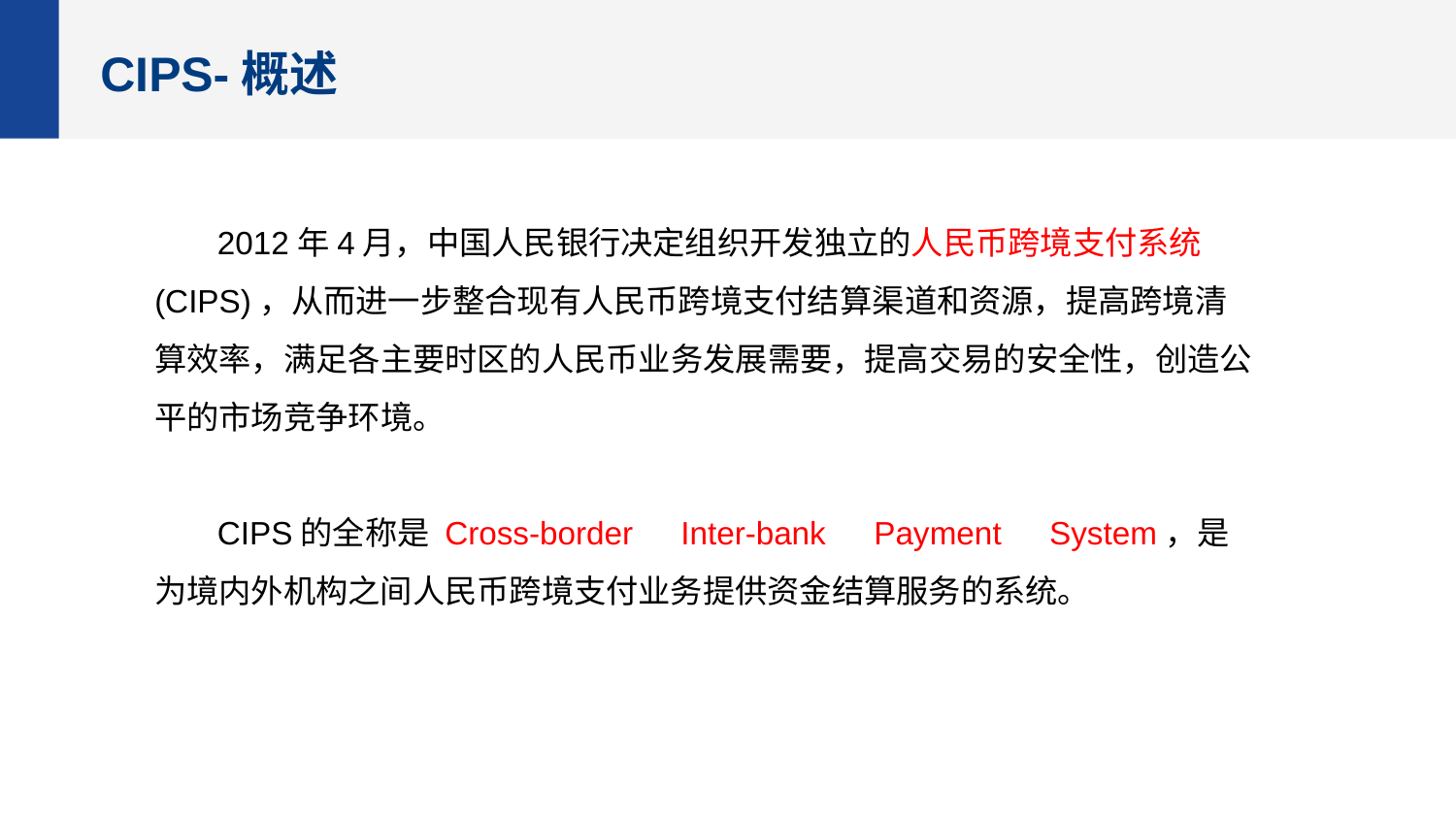

CIPS-概述
       2012年4月，中国人民银行决定组织开发独立的人民币跨境支付系统(CIPS)，从而进一步整合现有人民币跨境支付结算渠道和资源，提高跨境清算效率，满足各主要时区的人民币业务发展需要，提高交易的安全性，创造公平的市场竞争环境。

       CIPS的全称是 Cross-border　Inter-bank　Payment　System，是为境内外机构之间人民币跨境支付业务提供资金结算服务的系统。